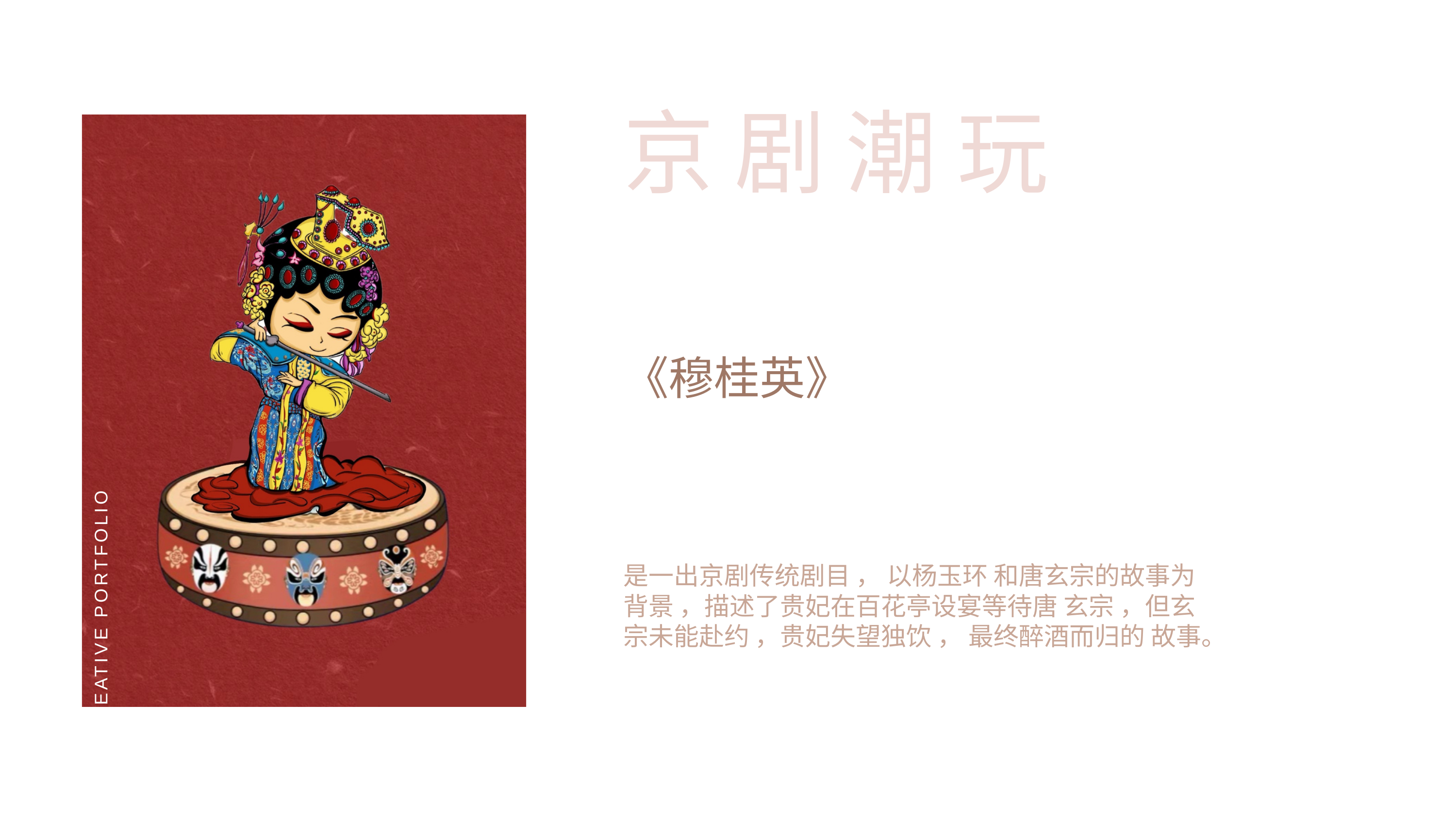

京 剧 潮 玩

《穆桂英》

CREATIVE PORTFOLIO
是一出京剧传统剧目 ， 以杨玉环 和唐玄宗的故事为背景 ，描述了贵妃在百花亭设宴等待唐 玄宗 ，但玄宗未能赴约 ，贵妃失望独饮 ， 最终醉酒而归的 故事。